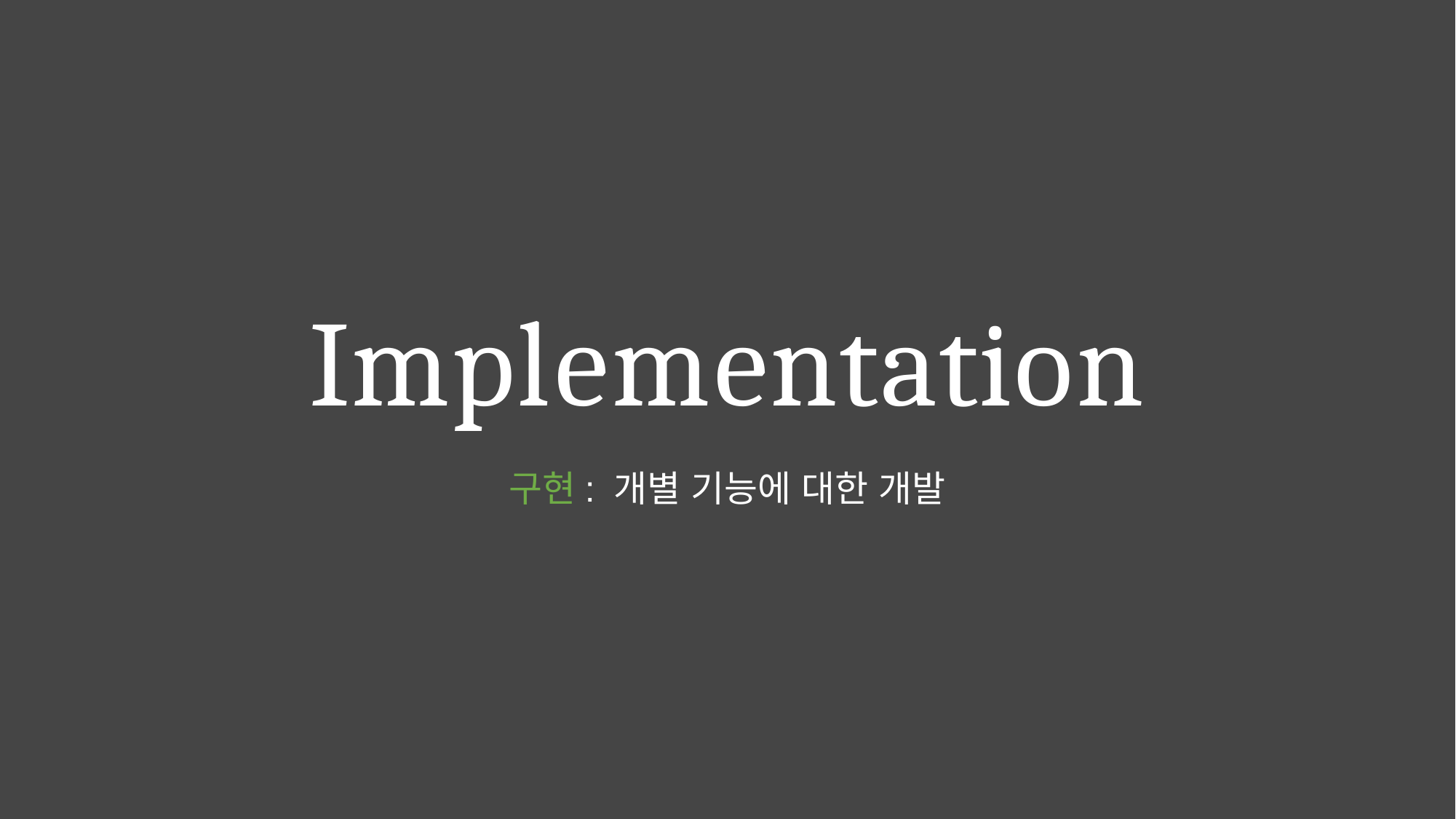

# Implementation
구현: 개별 기능에 대한 개발